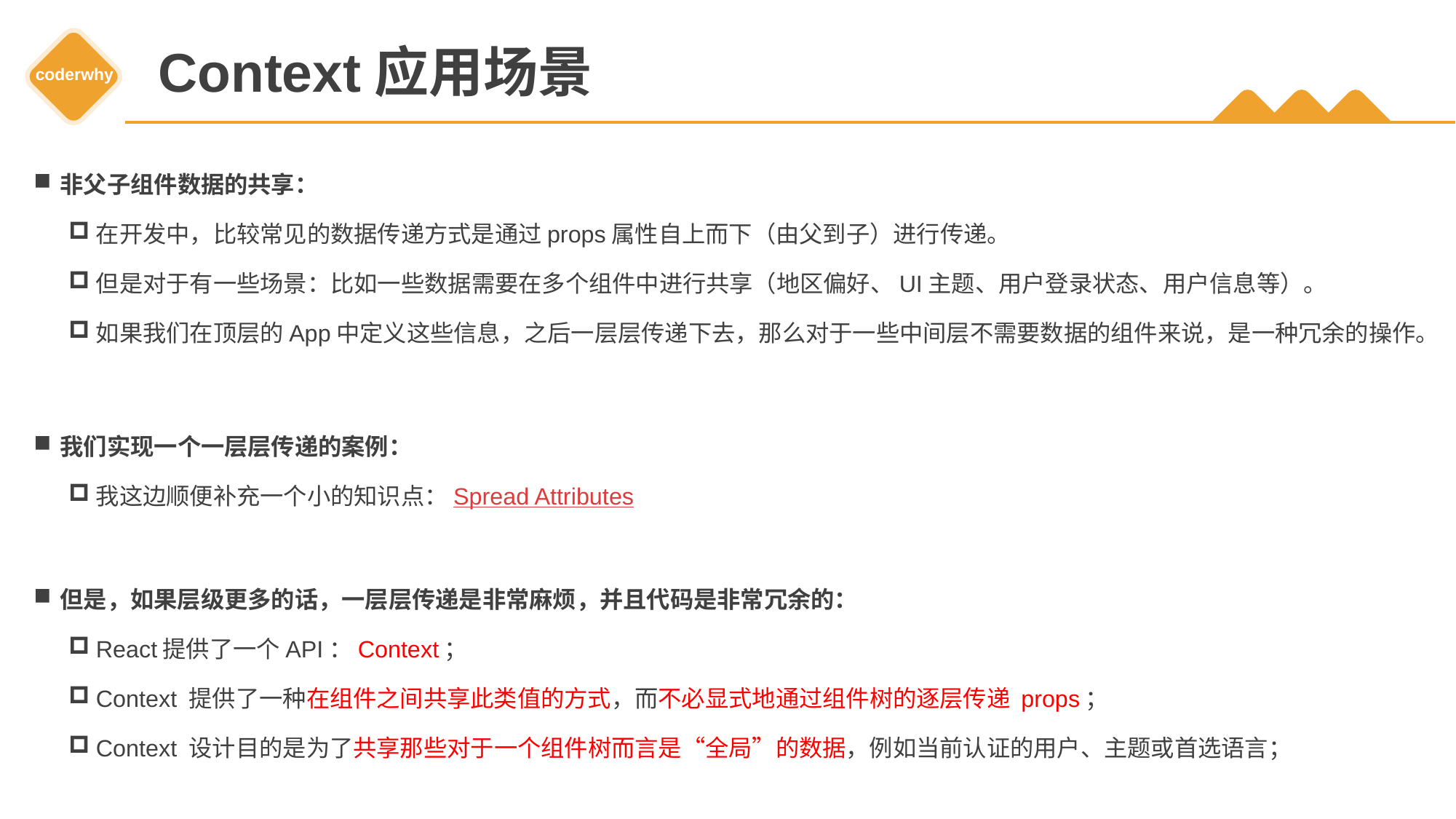

# Context应用场景
非父子组件数据的共享：
在开发中，比较常见的数据传递方式是通过props属性自上而下（由父到子）进行传递。
但是对于有一些场景：比如一些数据需要在多个组件中进行共享（地区偏好、UI主题、用户登录状态、用户信息等）。
如果我们在顶层的App中定义这些信息，之后一层层传递下去，那么对于一些中间层不需要数据的组件来说，是一种冗余的操作。

我们实现一个一层层传递的案例：
我这边顺便补充一个小的知识点：Spread Attributes

但是，如果层级更多的话，一层层传递是非常麻烦，并且代码是非常冗余的：
React提供了一个API：Context；
Context 提供了一种在组件之间共享此类值的方式，而不必显式地通过组件树的逐层传递 props；
Context 设计目的是为了共享那些对于一个组件树而言是“全局”的数据，例如当前认证的用户、主题或首选语言；